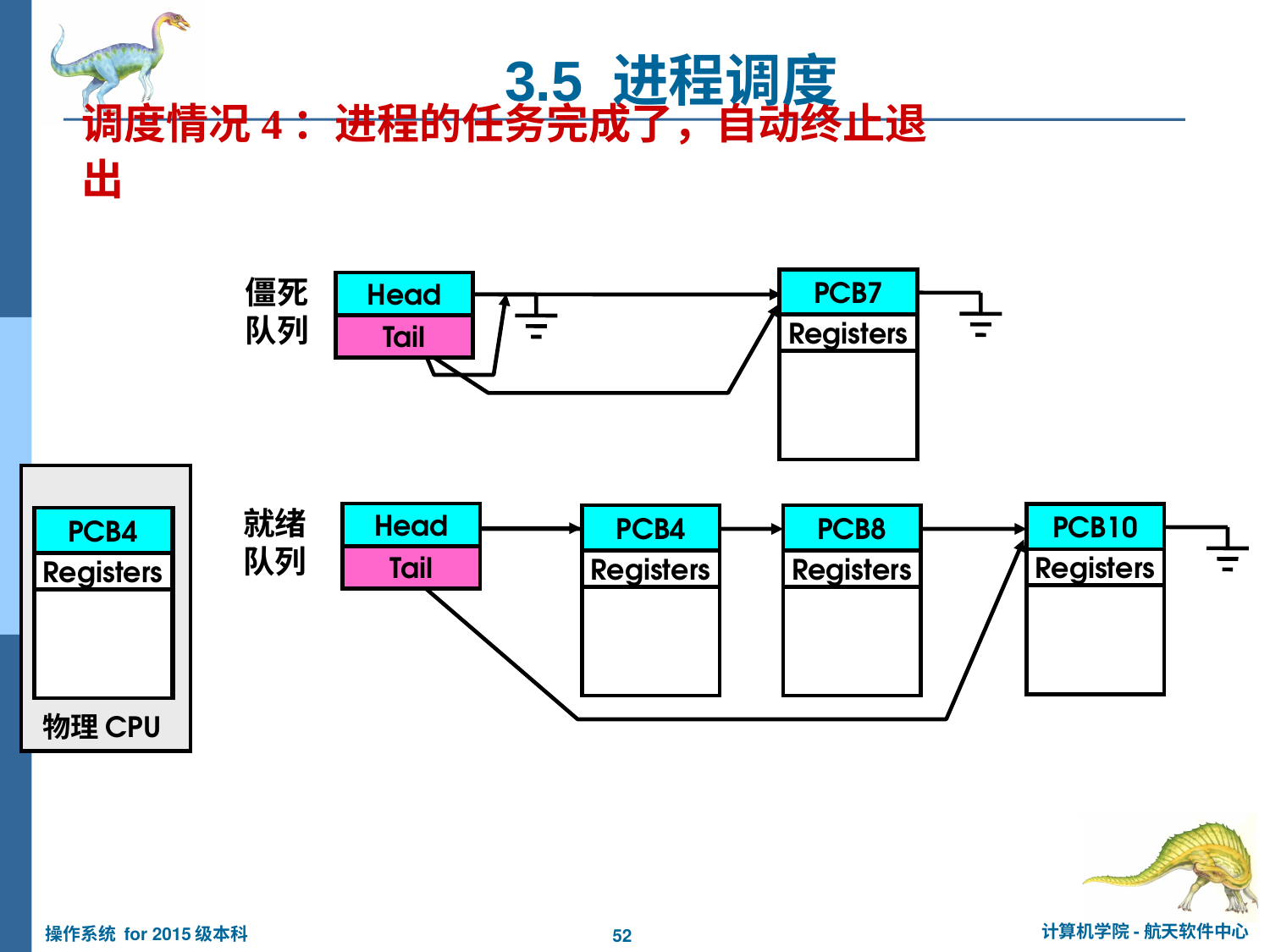

3.5 进程调度
调度情况4：进程的任务完成了，自动终止退出
僵死队列

PCB7
Registers
Head
Tail

物理CPU
就绪
队列
Head
Tail

PCB10
Registers

PCB4
Registers

PCB8
Registers

PCB4
Registers

PCB7
Registers